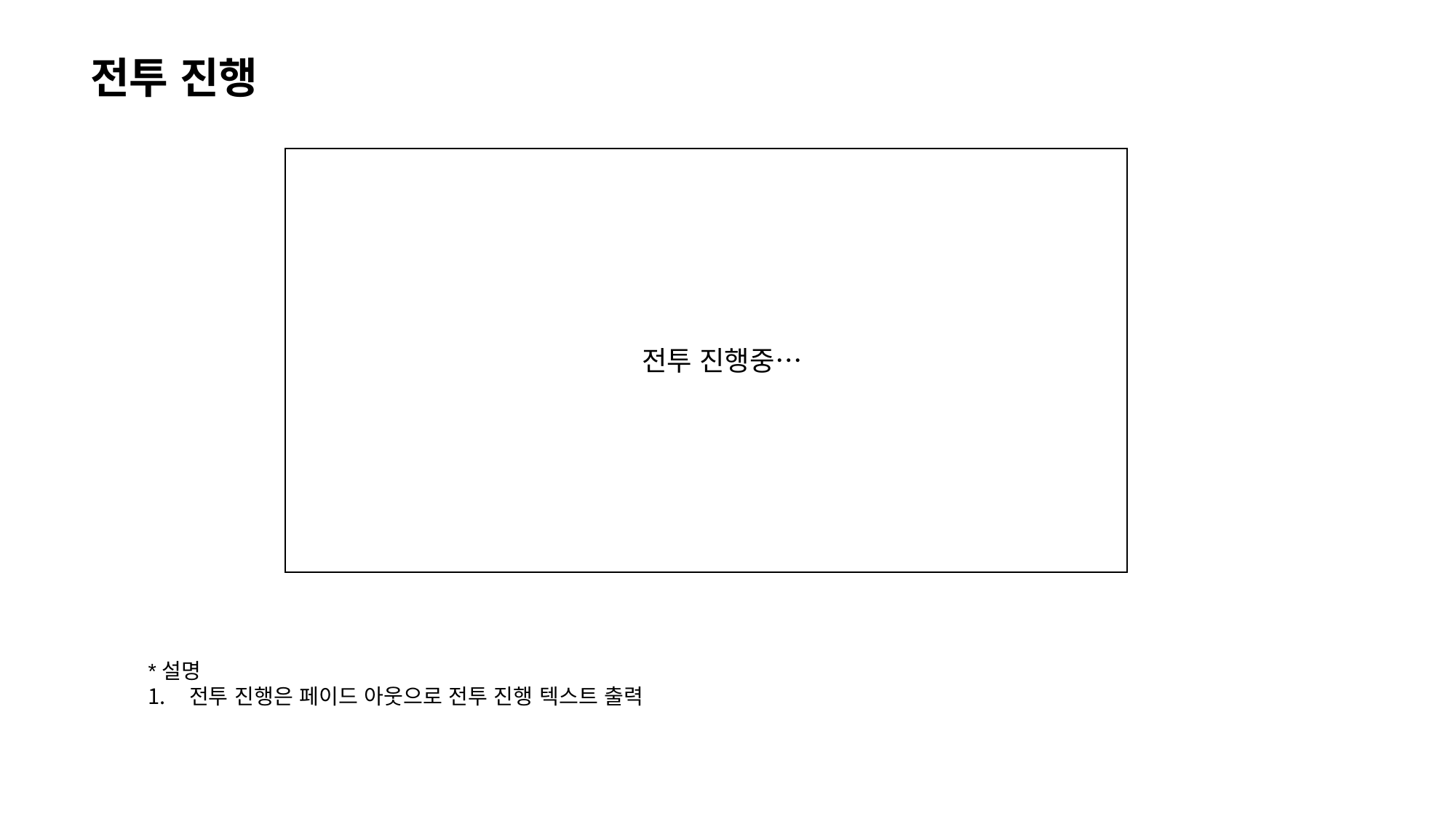

전투 진행

전투 진행중…
*설명
전투 진행은 페이드 아웃으로 전투 진행 텍스트 출력